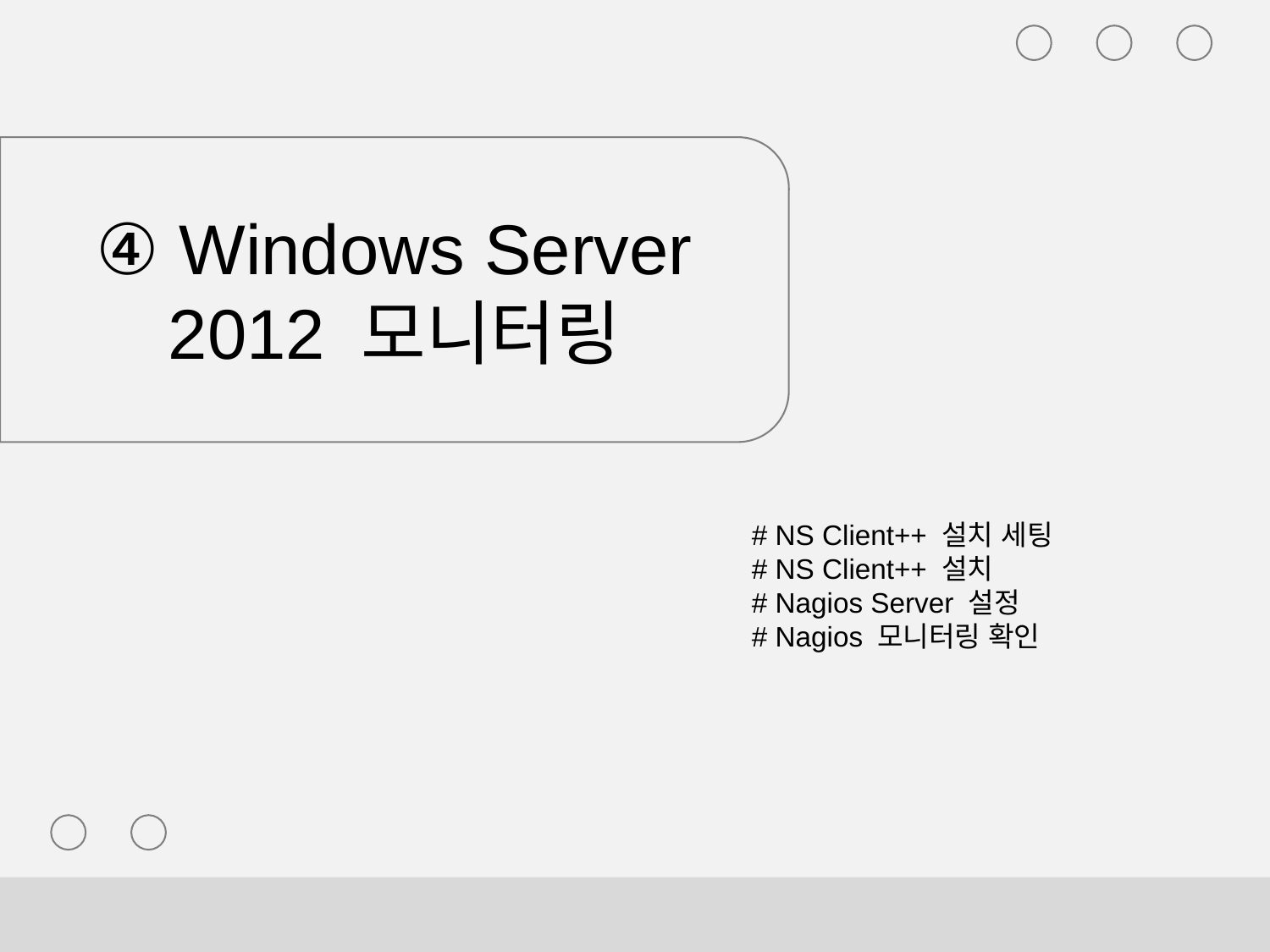

④ Windows Server 2012 모니터링
# NS Client++ 설치 세팅
# NS Client++ 설치
# Nagios Server 설정
# Nagios 모니터링 확인